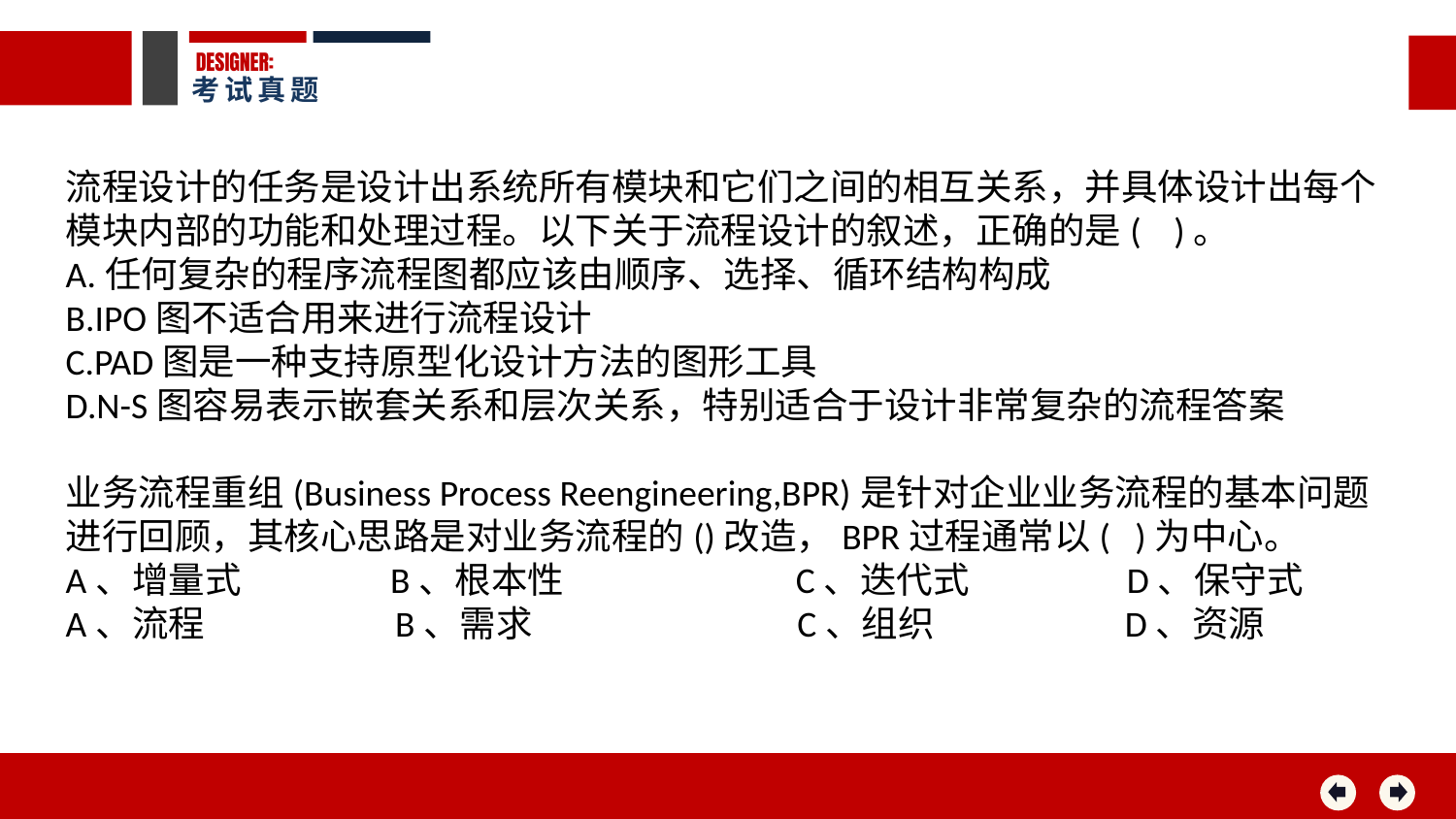

DESIGNER:
考试真题
流程设计的任务是设计出系统所有模块和它们之间的相互关系，并具体设计出每个模块内部的功能和处理过程。以下关于流程设计的叙述，正确的是(    )。
A.任何复杂的程序流程图都应该由顺序、选择、循环结构构成
B.IPO图不适合用来进行流程设计
C.PAD图是一种支持原型化设计方法的图形工具
D.N-S图容易表示嵌套关系和层次关系，特别适合于设计非常复杂的流程答案

业务流程重组(Business Process Reengineering,BPR)是针对企业业务流程的基本问题进行回顾，其核心思路是对业务流程的()改造，BPR过程通常以(   )为中心。
A、增量式                 B、根本性                           C、迭代式                  D、保守式
A、流程                      B、需求                               C、组织                      D、资源